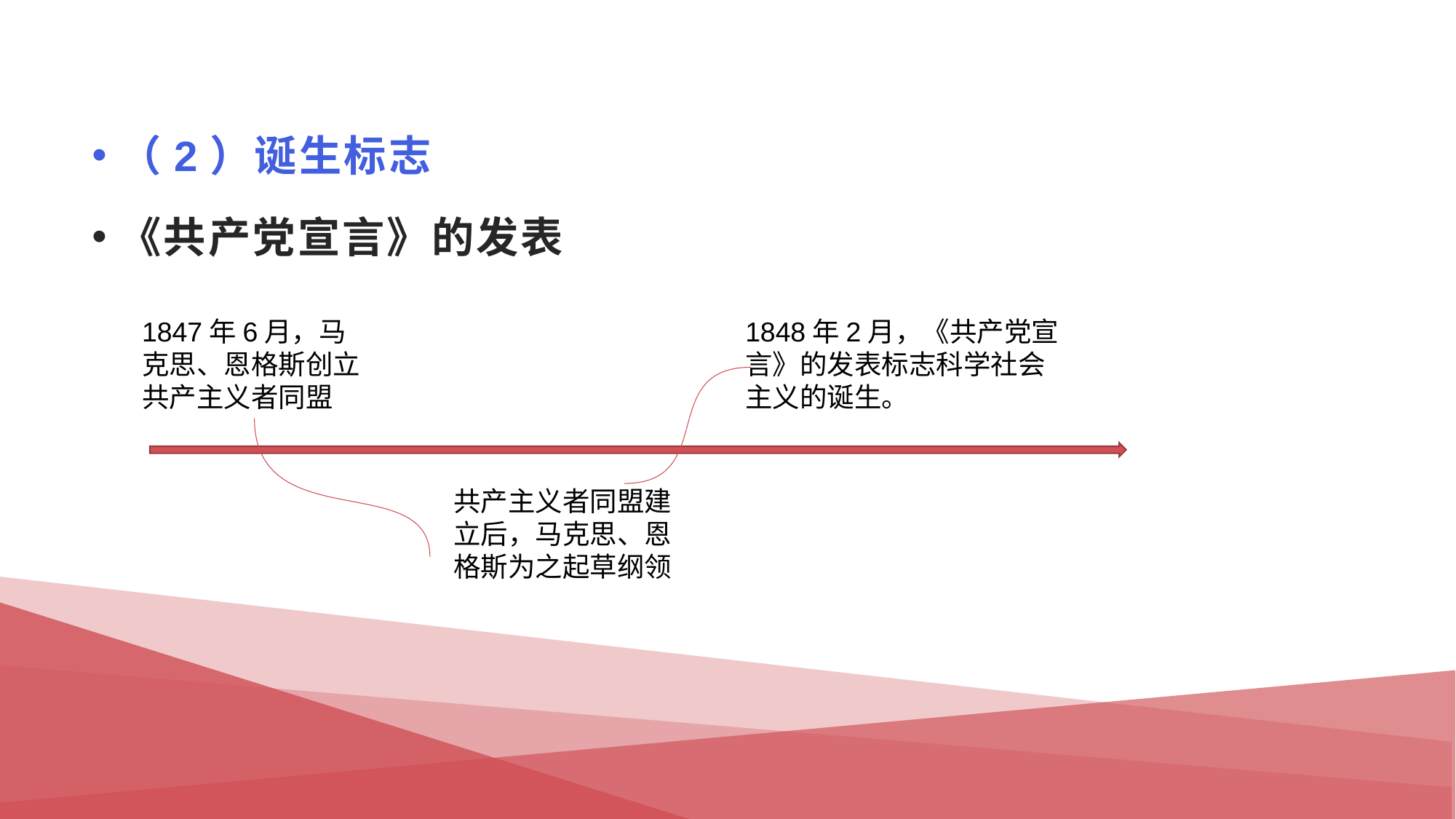

（2）诞生标志
《共产党宣言》的发表
1847年6月，马克思、恩格斯创立共产主义者同盟
1848年2月，《共产党宣言》的发表标志科学社会主义的诞生。

共产主义者同盟建立后，马克思、恩格斯为之起草纲领